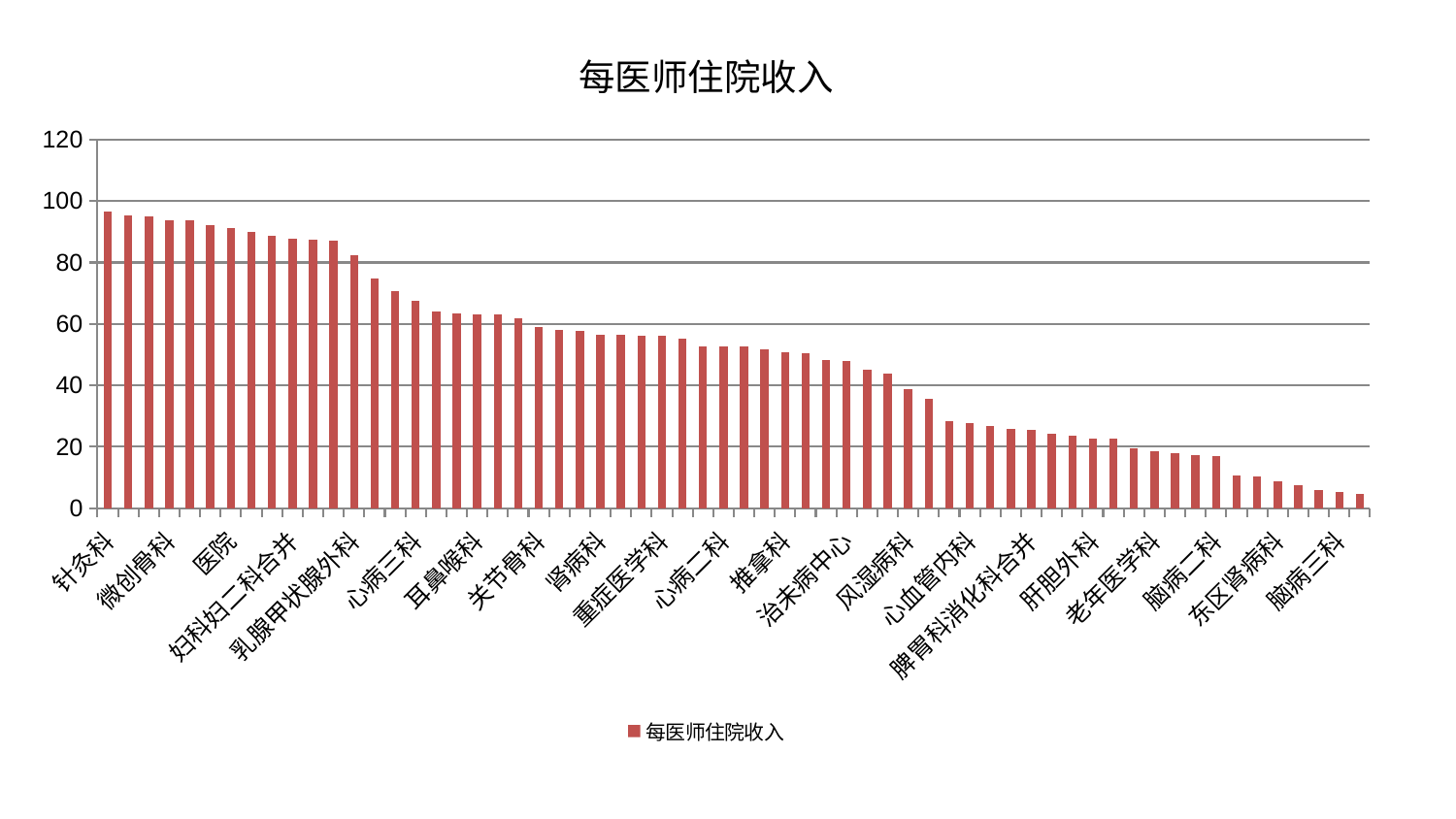

### Chart: 每医师住院收入

| Category | 每医师住院收入 |
|---|---|
| 针灸科 | 96.55160265786155 |
| 心病四科 | 95.38463319826234 |
| 胸外科 | 95.01215153719342 |
| 微创骨科 | 93.86198576266153 |
| 神经外科 | 93.70969381870378 |
| 东区重症医学科 | 92.27417168951015 |
| 医院 | 91.308685515327 |
| 产科 | 90.08168327902078 |
| 小儿骨科 | 88.67916349124549 |
| 妇科妇二科合并 | 87.73731148722477 |
| 脑病一科 | 87.2981351502319 |
| 肝病科 | 87.03788776547157 |
| 乳腺甲状腺外科 | 82.26508100016925 |
| 康复科 | 74.77722943342084 |
| 妇科 | 70.6954428299927 |
| 心病三科 | 67.54401679104956 |
| 泌尿外科 | 64.1141762196014 |
| 美容皮肤科 | 63.354387558572455 |
| 耳鼻喉科 | 63.17412440183079 |
| 脾胃病科 | 63.12573184182395 |
| 周围血管科 | 61.855623303929555 |
| 关节骨科 | 58.87627285420906 |
| 中医外治中心 | 58.074822183195174 |
| 中医经典科 | 57.783132064496854 |
| 肾病科 | 56.55507774447024 |
| 显微骨科 | 56.41686691261616 |
| 肛肠科 | 56.22030934202131 |
| 重症医学科 | 56.024218055668996 |
| 心病一科 | 55.07047408759318 |
| 妇二科 | 52.82926283702973 |
| 心病二科 | 52.819334060620825 |
| 神经内科 | 52.54310144309065 |
| 血液科 | 51.62903710488496 |
| 推拿科 | 50.834624356623046 |
| 皮肤科 | 50.46904709541018 |
| 口腔科 | 48.33163576843733 |
| 治未病中心 | 48.06732508348406 |
| 脊柱骨科 | 45.259385614183415 |
| 呼吸内科 | 43.80324228032215 |
| 风湿病科 | 38.66017455211459 |
| 男科 | 35.568551760918375 |
| 小儿推拿科 | 28.2080566239594 |
| 心血管内科 | 27.805989697471723 |
| 肾脏内科 | 26.687150257895787 |
| 肿瘤内科 | 25.898016509505496 |
| 脾胃科消化科合并 | 25.38723877080773 |
| 创伤骨科 | 24.324851794695057 |
| 内分泌科 | 23.74026544183816 |
| 肝胆外科 | 22.810375149449523 |
| 西区重症医学科 | 22.80968807546051 |
| 普通外科 | 19.40378343935414 |
| 老年医学科 | 18.58919644185091 |
| 消化内科 | 17.845633662723227 |
| 眼科 | 17.250974036612643 |
| 脑病二科 | 16.951039933961898 |
| 综合内科 | 10.771841758812005 |
| 儿科 | 10.354058049169911 |
| 东区肾病科 | 8.657962389353902 |
| 身心医学科 | 7.591895005354976 |
| 运动损伤骨科 | 5.850182893894518 |
| 脑病三科 | 5.201476592535981 |
| 骨科 | 4.6788957425421 |
209